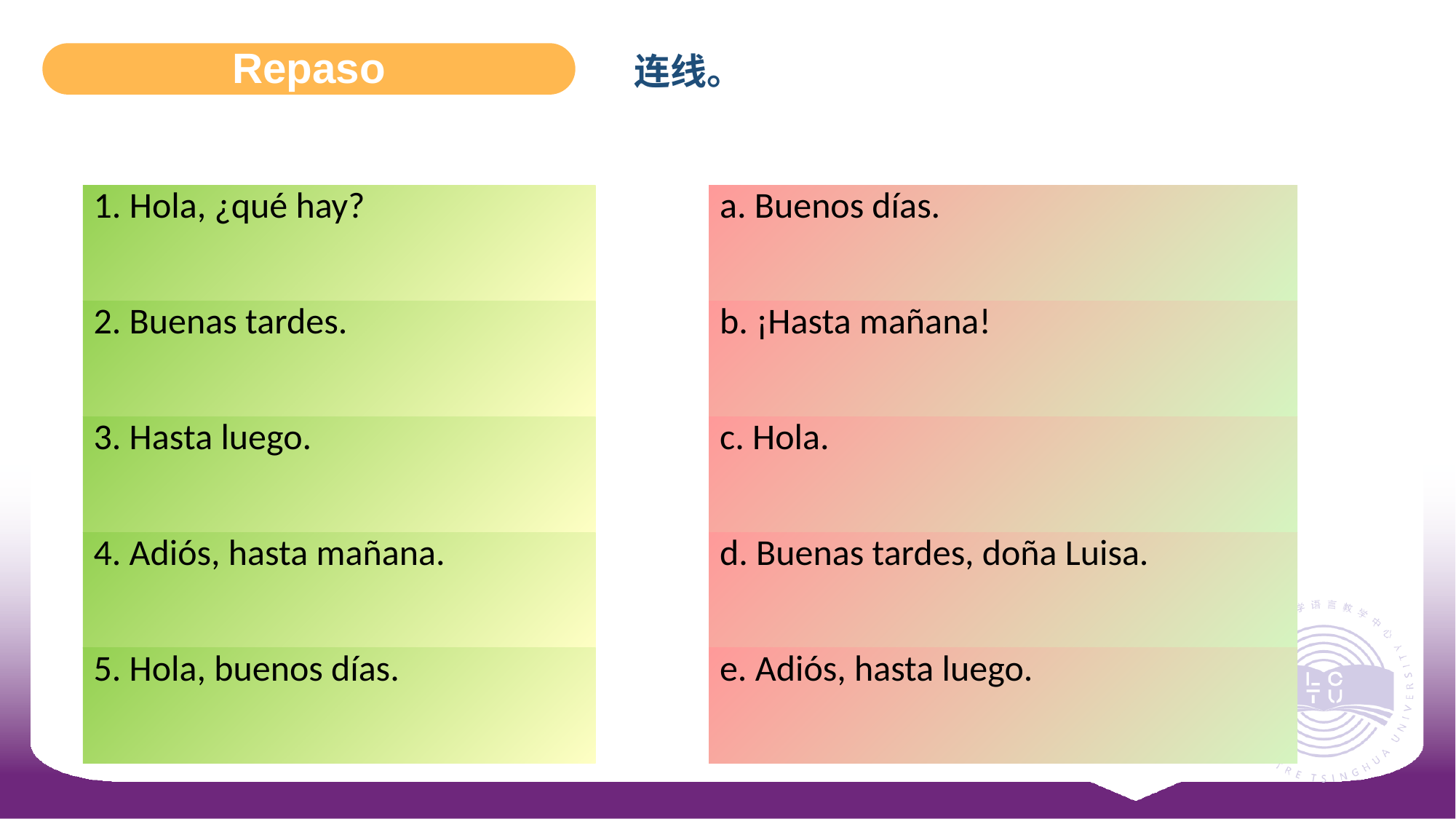

Repaso

连线。
| 1. Hola, ¿qué hay? |
| --- |
| 2. Buenas tardes. |
| 3. Hasta luego. |
| 4. Adiós, hasta mañana. |
| 5. Hola, buenos días. |
| a. Buenos días. |
| --- |
| b. ¡Hasta mañana! |
| c. Hola. |
| d. Buenas tardes, doña Luisa. |
| e. Adiós, hasta luego. |